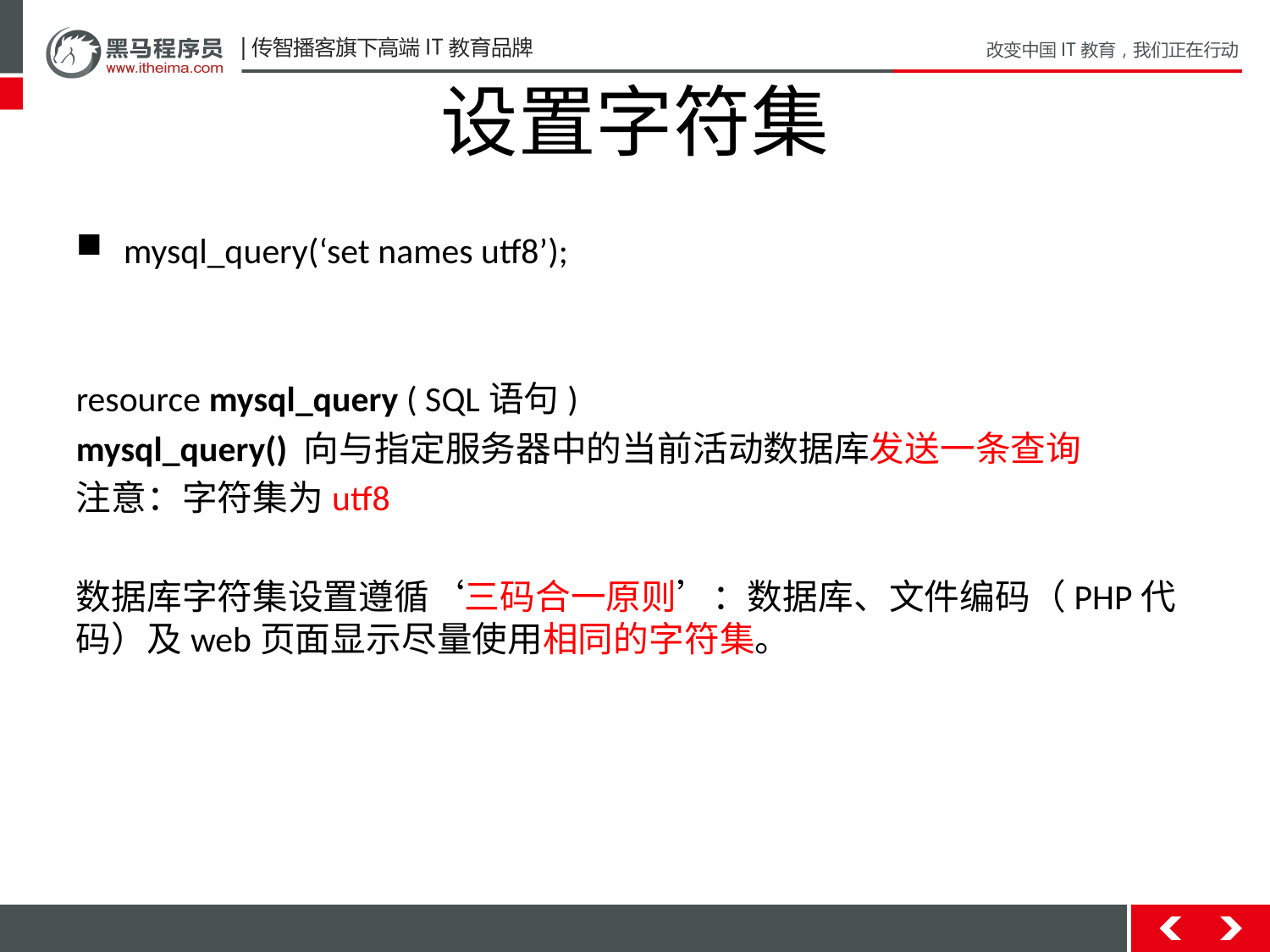

# 设置字符集
mysql_query(‘set names utf8’);

resource mysql_query ( SQL语句)
mysql_query() 向与指定服务器中的当前活动数据库发送一条查询
注意：字符集为utf8

数据库字符集设置遵循‘三码合一原则’：数据库、文件编码（PHP代码）及web页面显示尽量使用相同的字符集。